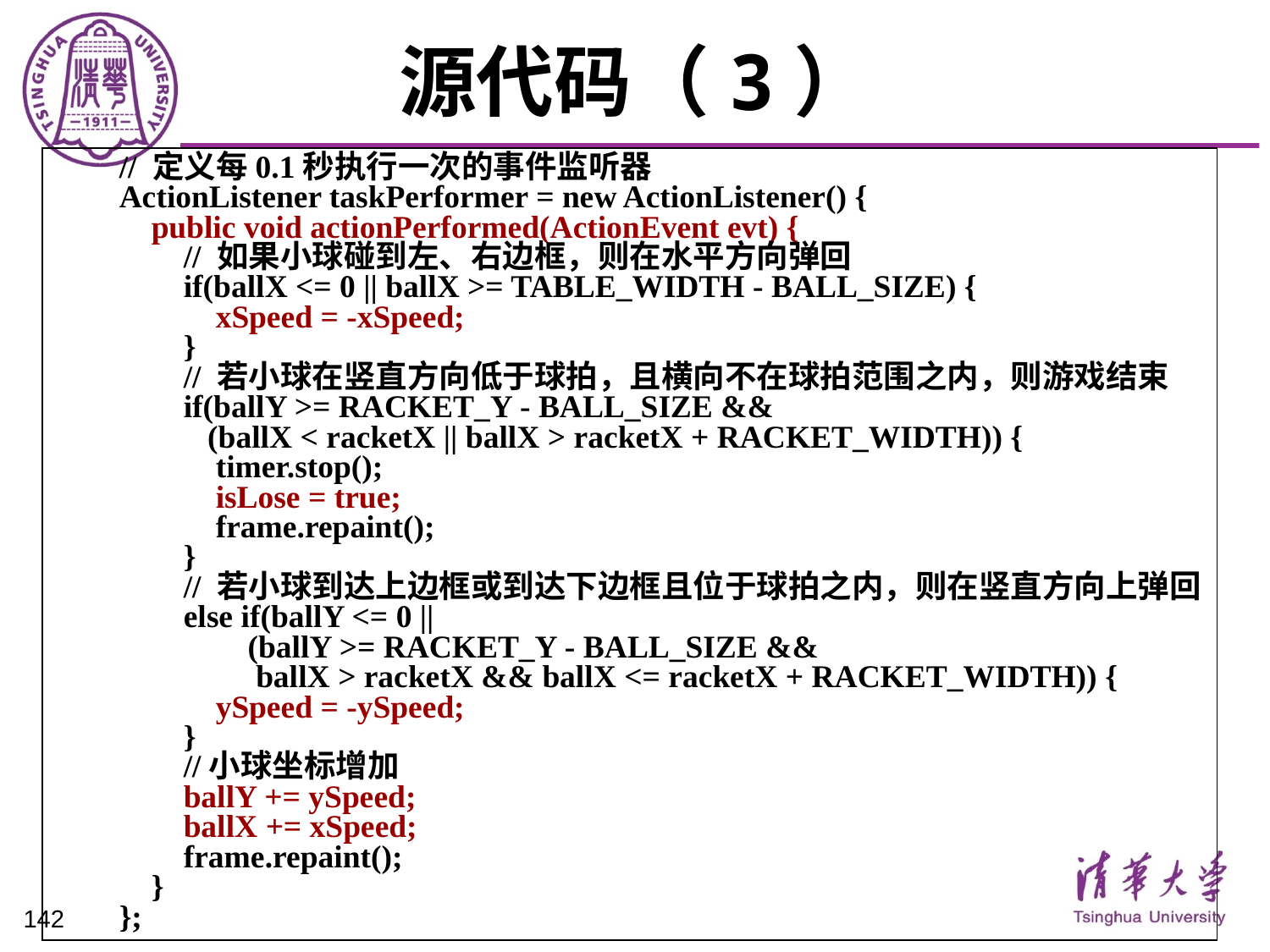

# 源代码（3）
        // 定义每0.1秒执行一次的事件监听器
        ActionListener taskPerformer = new ActionListener() {
            public void actionPerformed(ActionEvent evt) {
                // 如果小球碰到左、右边框，则在水平方向弹回
                if(ballX <= 0 || ballX >= TABLE_WIDTH - BALL_SIZE) {
                    xSpeed = -xSpeed;
                }
                // 若小球在竖直方向低于球拍，且横向不在球拍范围之内，则游戏结束
                if(ballY >= RACKET_Y - BALL_SIZE &&
                   (ballX < racketX || ballX > racketX + RACKET_WIDTH)) {
                    timer.stop();
                    isLose = true;
                    frame.repaint();
                }
                // 若小球到达上边框或到达下边框且位于球拍之内，则在竖直方向上弹回
                else if(ballY <= 0 ||
                        (ballY >= RACKET_Y - BALL_SIZE &&
                         ballX > racketX && ballX <= racketX + RACKET_WIDTH)) {
                    ySpeed = -ySpeed;
                }
                //小球坐标增加
                ballY += ySpeed;
                ballX += xSpeed;
                frame.repaint();
            }
        };
142